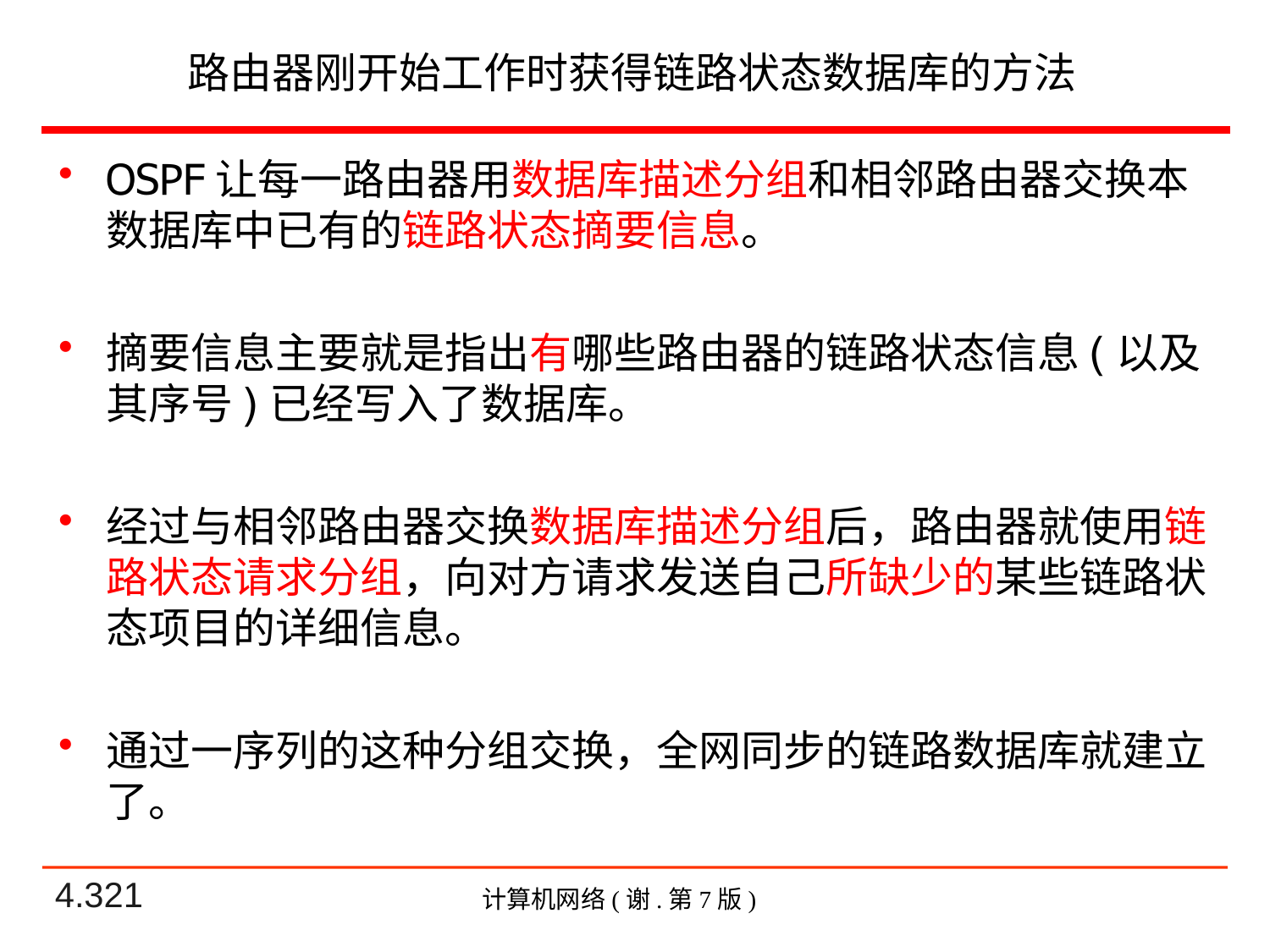

# 路由器刚开始工作时获得链路状态数据库的方法
OSPF让每一路由器用数据库描述分组和相邻路由器交换本数据库中已有的链路状态摘要信息。

摘要信息主要就是指出有哪些路由器的链路状态信息(以及其序号)已经写入了数据库。

经过与相邻路由器交换数据库描述分组后，路由器就使用链路状态请求分组，向对方请求发送自己所缺少的某些链路状态项目的详细信息。

通过一序列的这种分组交换，全网同步的链路数据库就建立了。